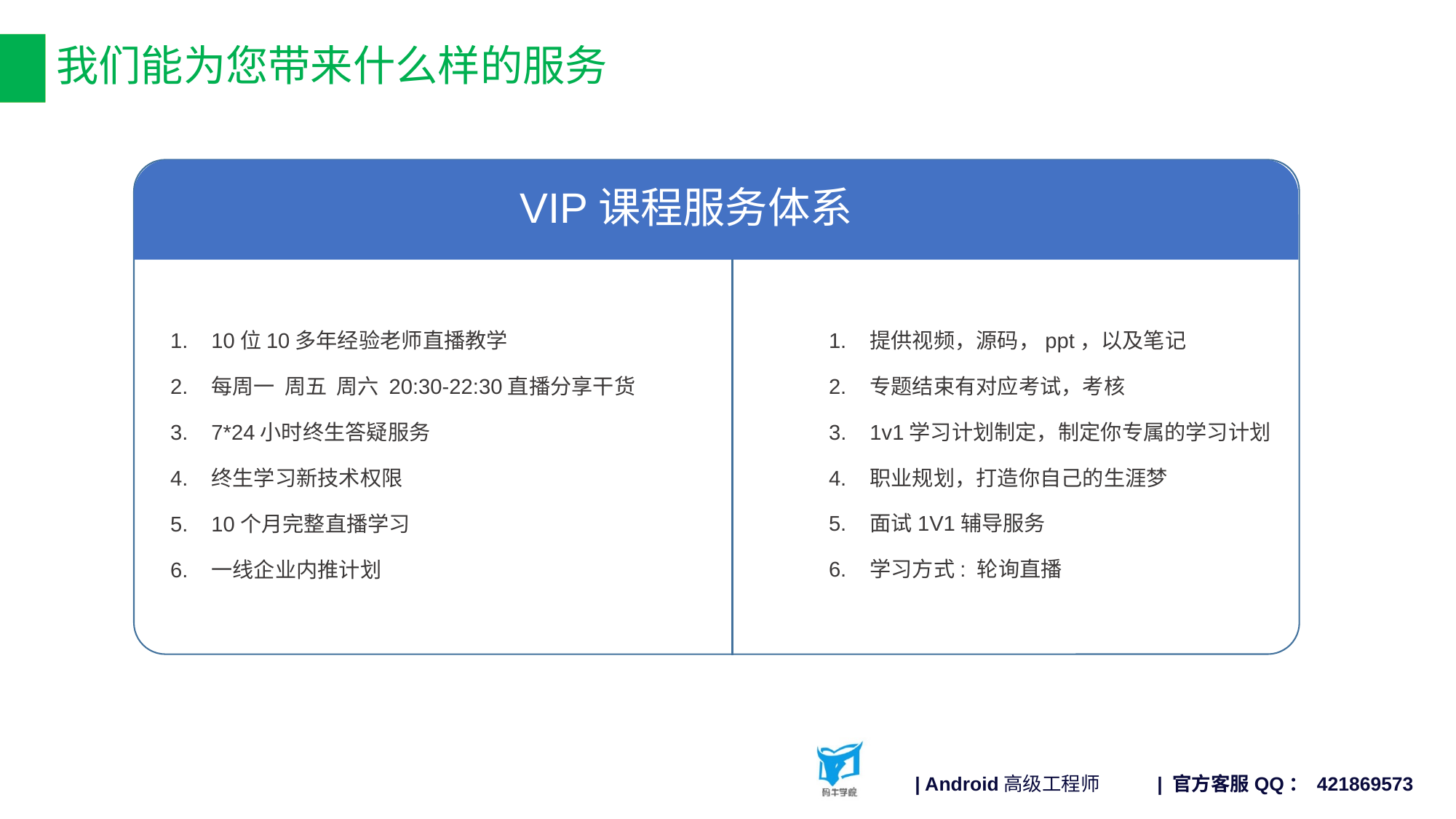

# 我们能为您带来什么样的服务

VIP课程服务体系

提供视频，源码，ppt，以及笔记

专题结束有对应考试，考核

1v1学习计划制定，制定你专属的学习计划

职业规划，打造你自己的生涯梦

面试1V1辅导服务

学习方式: 轮询直播
10位10多年经验老师直播教学

每周一  周五  周六 20:30-22:30直播分享干货

7*24小时终生答疑服务

终生学习新技术权限

10个月完整直播学习

一线企业内推计划